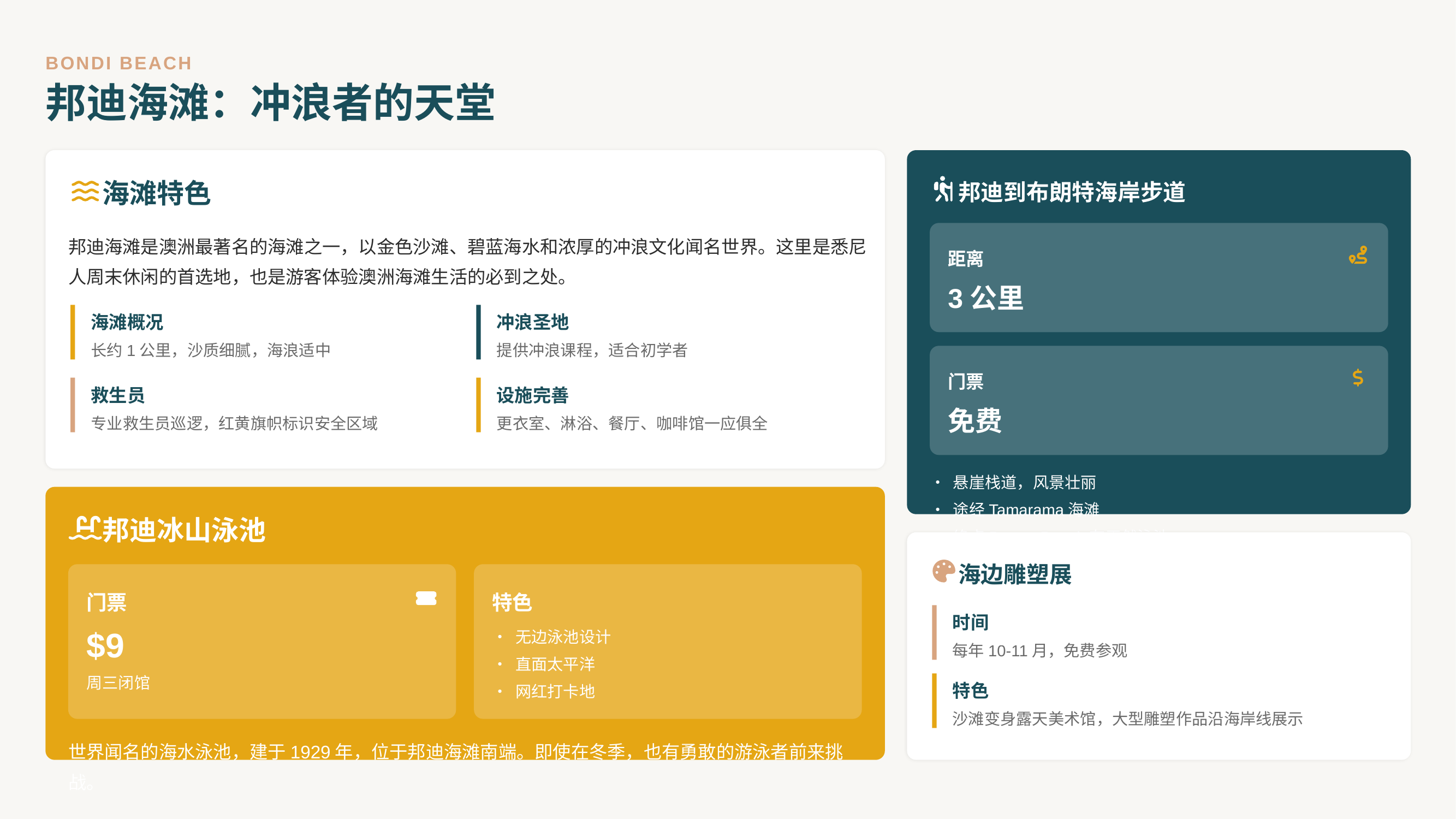

BONDI BEACH
邦迪海滩：冲浪者的天堂

海滩特色
邦迪到布朗特海岸步道

邦迪海滩是澳洲最著名的海滩之一，以金色沙滩、碧蓝海水和浓厚的冲浪文化闻名世界。这里是悉尼人周末休闲的首选地，也是游客体验澳洲海滩生活的必到之处。
距离

3公里

海滩概况

冲浪圣地
长约1公里，沙质细腻，海浪适中
提供冲浪课程，适合初学者

门票

救生员

设施完善
免费
专业救生员巡逻，红黄旗帜标识安全区域
更衣室、淋浴、餐厅、咖啡馆一应俱全
• 悬崖栈道，风景壮丽

• 途经Tamarama海滩
邦迪冰山泳池

• 终点Bronte Beach有天然泳池

海边雕塑展

门票
特色

时间
$9
• 无边泳池设计
每年10-11月，免费参观
• 直面太平洋
周三闭馆

特色
• 网红打卡地
沙滩变身露天美术馆，大型雕塑作品沿海岸线展示
世界闻名的海水泳池，建于1929年，位于邦迪海滩南端。即使在冬季，也有勇敢的游泳者前来挑战。